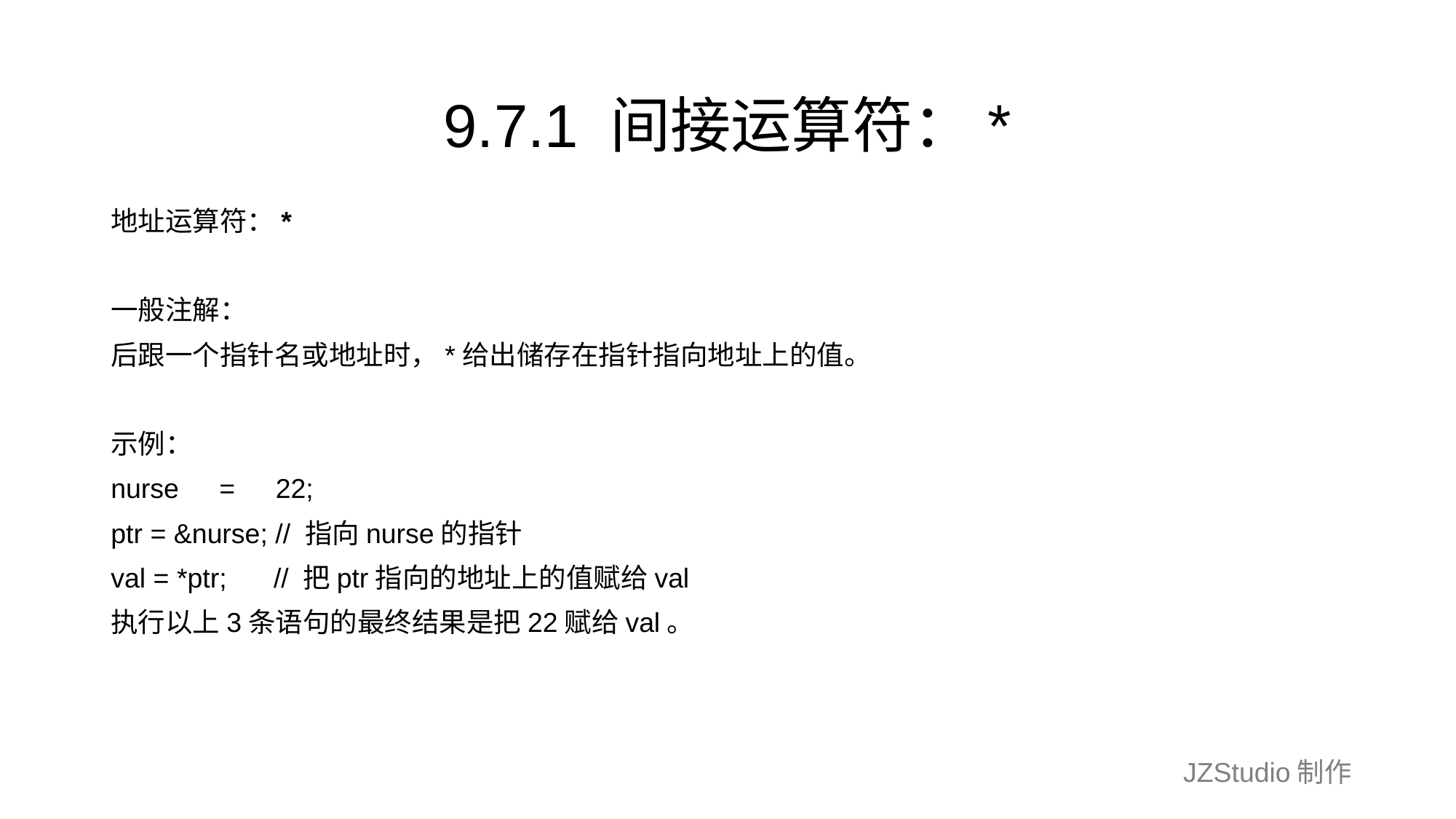

# 9.7.1 间接运算符：*
地址运算符：*

一般注解：
后跟一个指针名或地址时，*给出储存在指针指向地址上的值。

示例：
nurse　=　22;
ptr = &nurse; // 指向nurse的指针
val = *ptr;　 // 把ptr指向的地址上的值赋给val
执行以上3条语句的最终结果是把22赋给val。